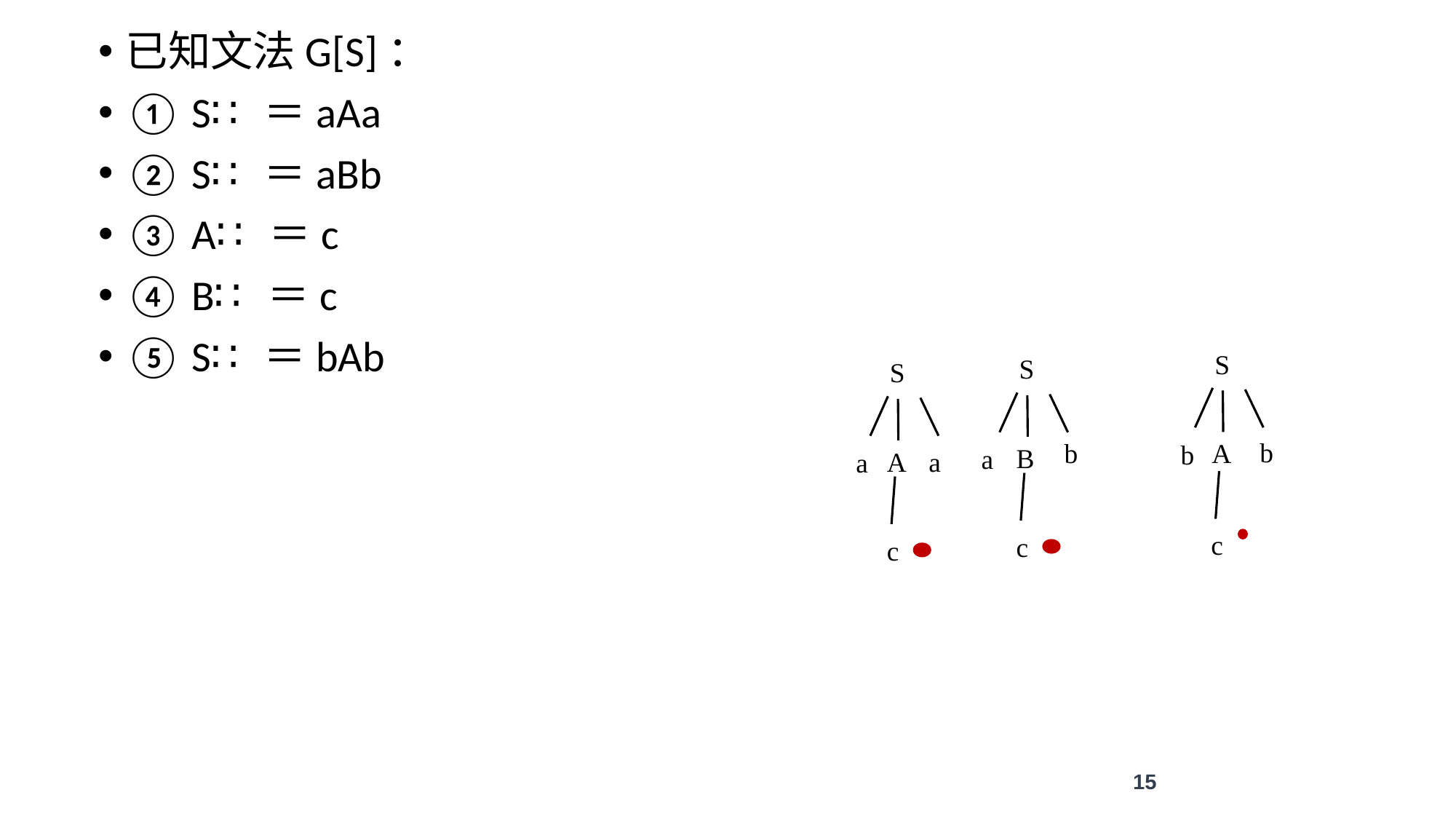

已知文法G[S]：
① S∷＝aAa
② S∷＝aBb
③ A∷＝c
④ B∷＝c
⑤ S∷＝bAb

S
S
S
b
b
A
b
B
a
A
a
a
c
c
c

15